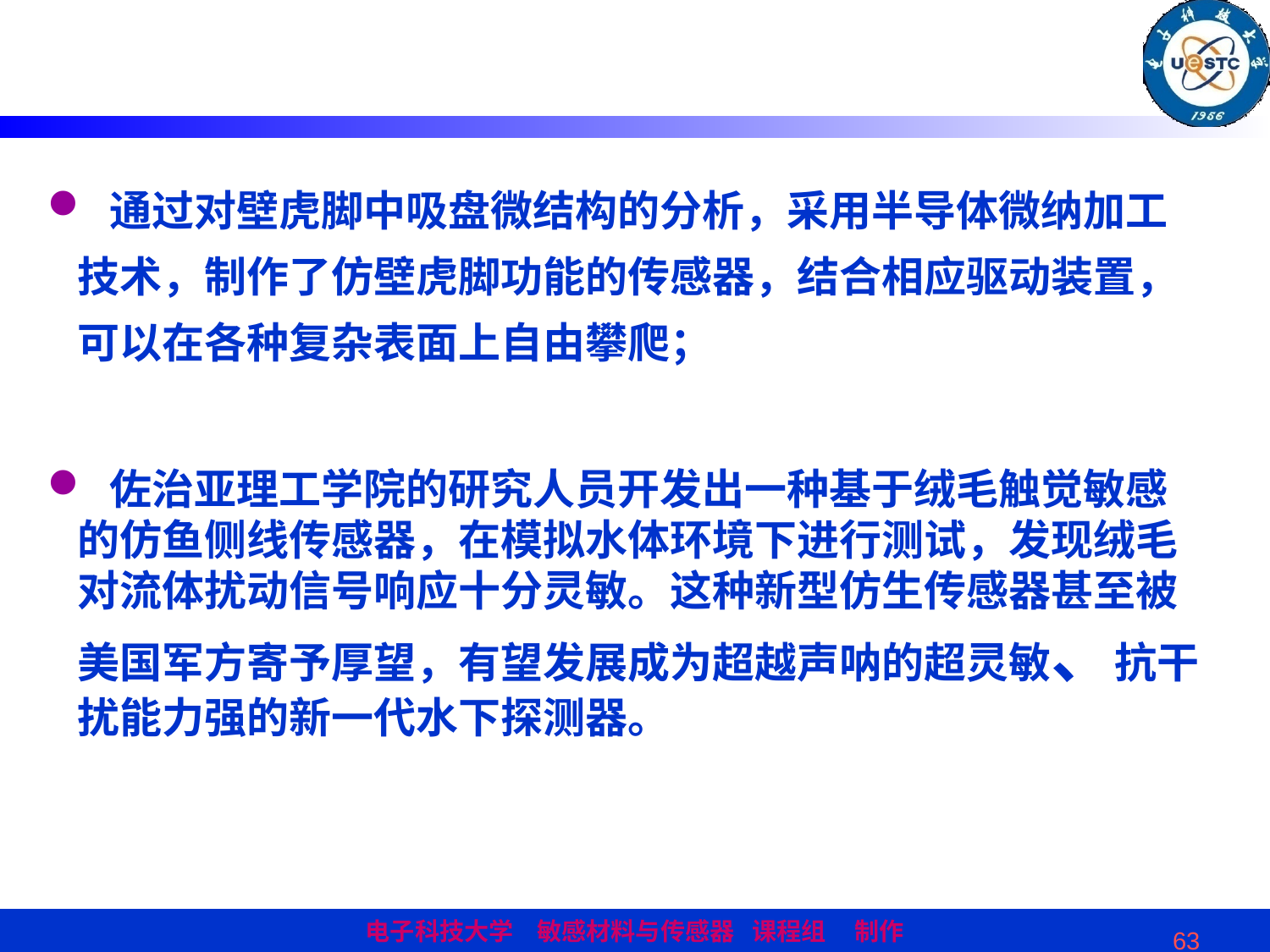

通过对壁虎脚中吸盘微结构的分析，采用半导体微纳加工技术，制作了仿壁虎脚功能的传感器，结合相应驱动装置，可以在各种复杂表面上自由攀爬；

 佐治亚理工学院的研究人员开发出一种基于绒毛触觉敏感的仿鱼侧线传感器，在模拟水体环境下进行测试，发现绒毛对流体扰动信号响应十分灵敏。这种新型仿生传感器甚至被美国军方寄予厚望，有望发展成为超越声呐的超灵敏、抗干扰能力强的新一代水下探测器。
63